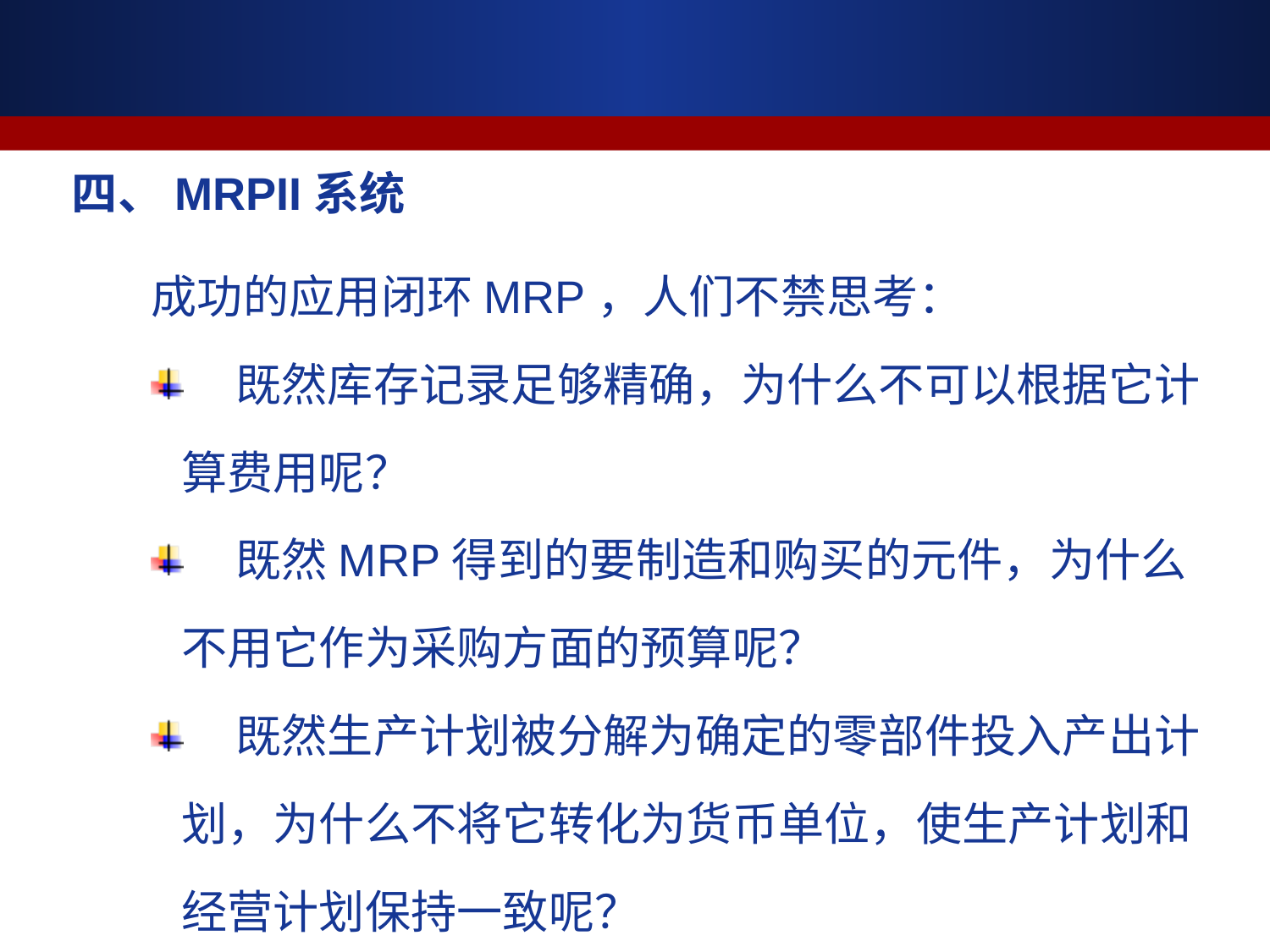

四、MRPII系统
成功的应用闭环MRP，人们不禁思考：
    既然库存记录足够精确，为什么不可以根据它计算费用呢？
    既然MRP得到的要制造和购买的元件，为什么不用它作为采购方面的预算呢？
    既然生产计划被分解为确定的零部件投入产出计划，为什么不将它转化为货币单位，使生产计划和经营计划保持一致呢？